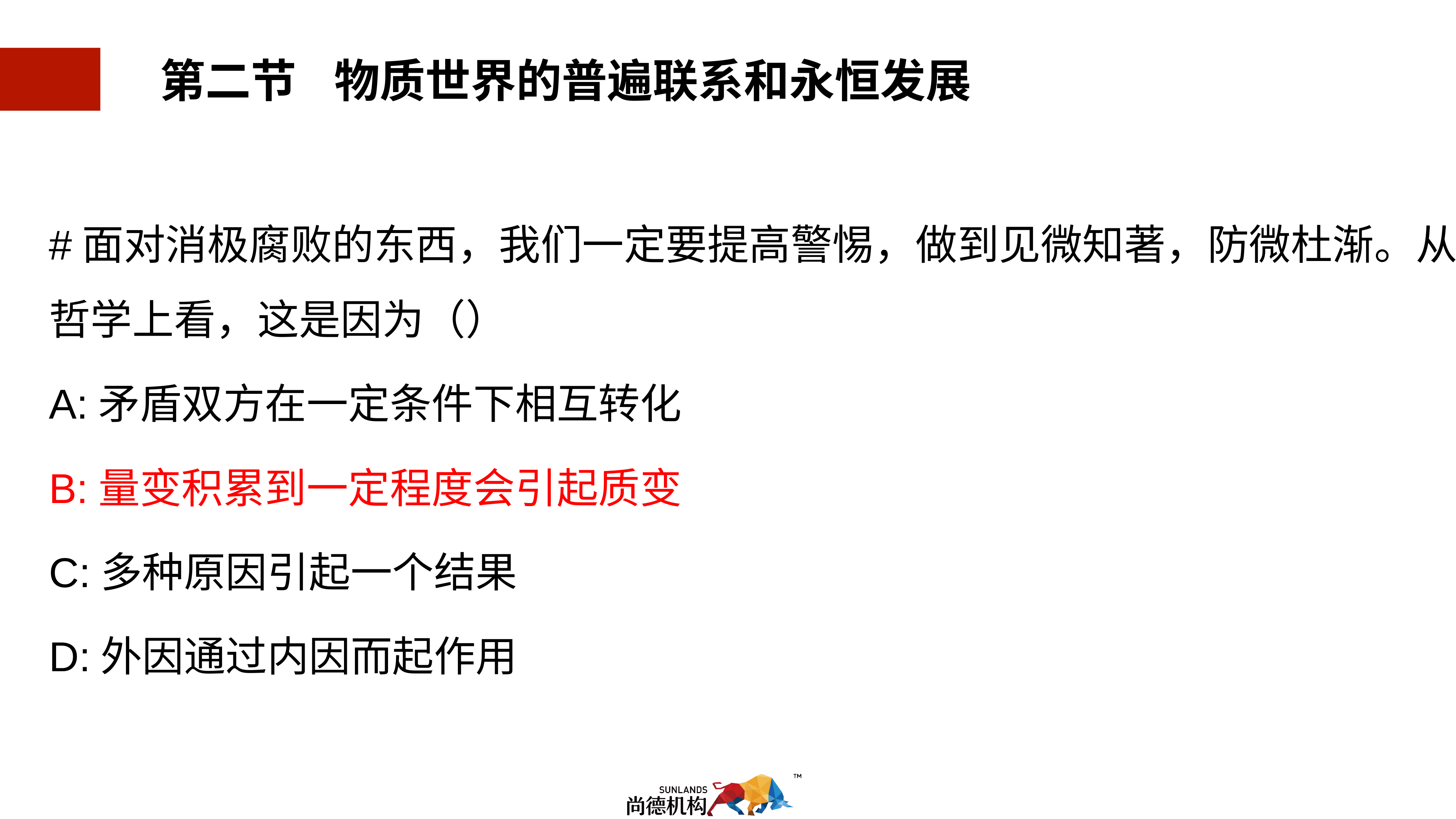

#面对消极腐败的东西，我们一定要提高警惕，做到见微知著，防微杜渐。从哲学上看，这是因为（）
A:矛盾双方在一定条件下相互转化
B:量变积累到一定程度会引起质变
C:多种原因引起一个结果
D:外因通过内因而起作用